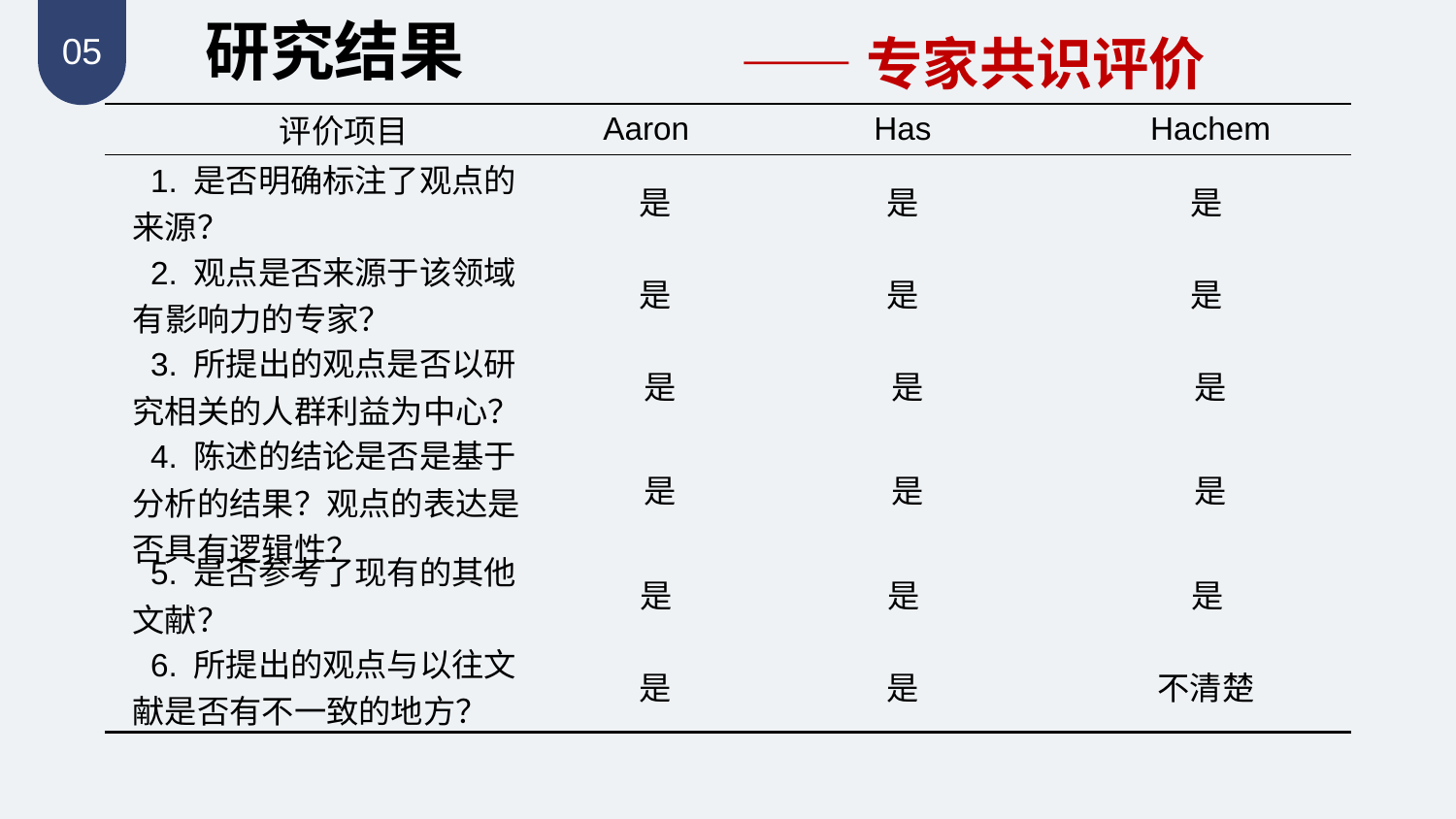

研究结果
——专家共识评价
05
| 评价项目 | Aaron | Has | Hachem |
| --- | --- | --- | --- |
| 1. 是否明确标注了观点的来源？ | 是 | 是 | 是 |
| 2. 观点是否来源于该领域有影响力的专家？ | 是 | 是 | 是 |
| 3. 所提出的观点是否以研究相关的人群利益为中心？ | 是 | 是 | 是 |
| 4. 陈述的结论是否是基于分析的结果？观点的表达是否具有逻辑性？ | 是 | 是 | 是 |
| 5. 是否参考了现有的其他文献？ | 是 | 是 | 是 |
| 6. 所提出的观点与以往文献是否有不一致的地方？ | 是 | 是 | 不清楚 |
13